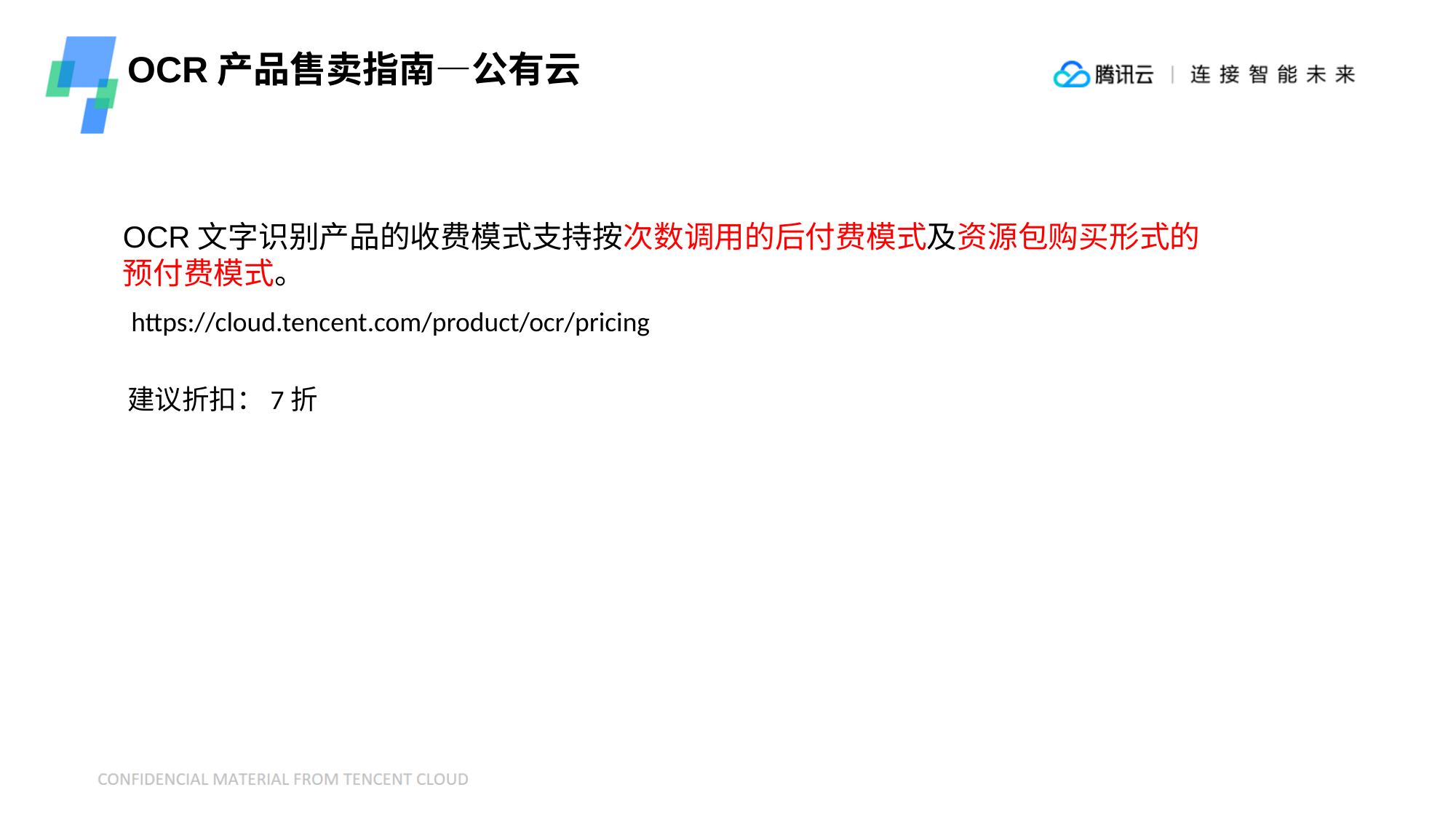

OCR产品售卖指南—公有云
OCR文字识别产品的收费模式支持按次数调用的后付费模式及资源包购买形式的预付费模式。
https://cloud.tencent.com/product/ocr/pricing
建议折扣：7折